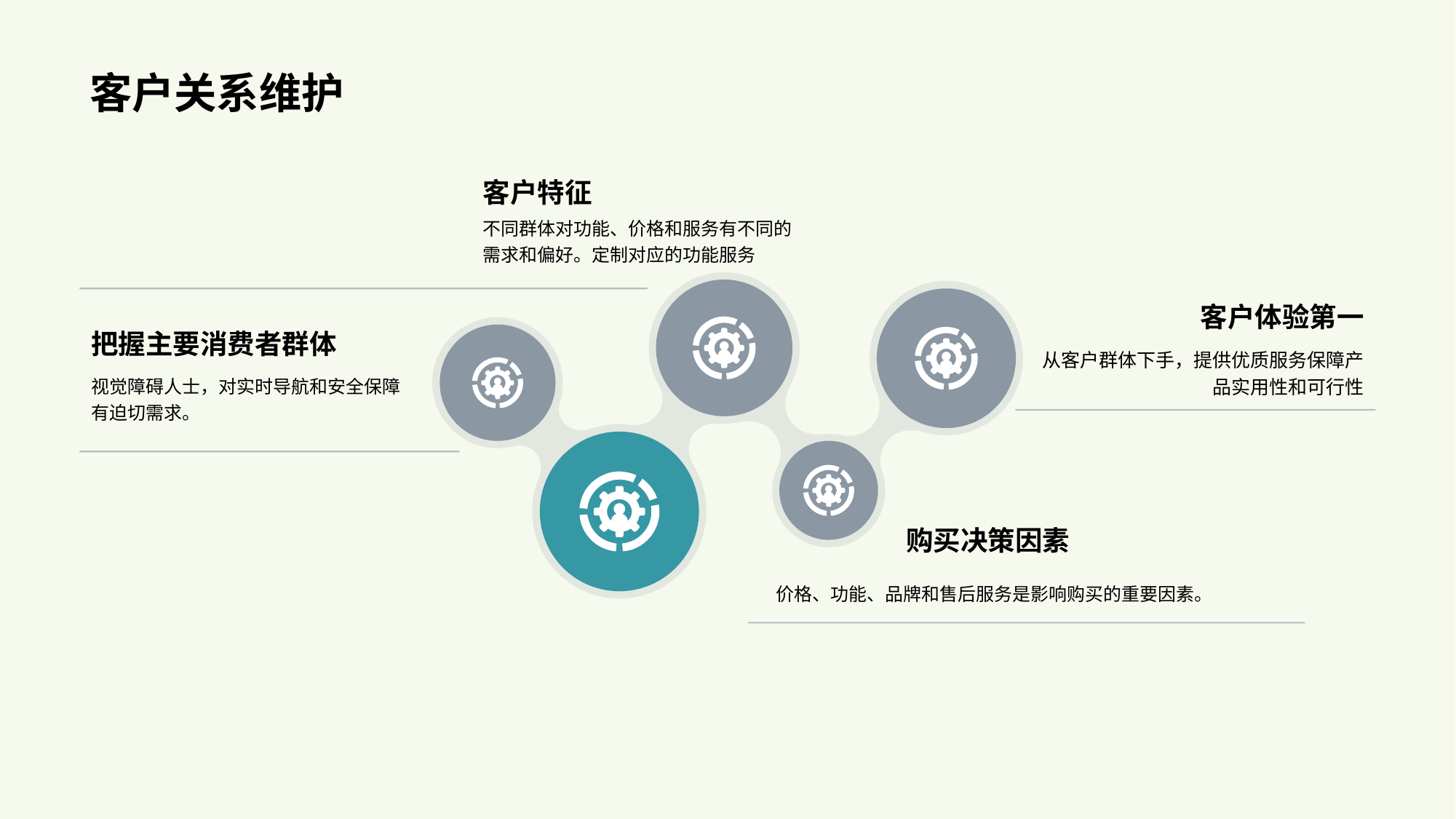

# 客户关系维护
客户特征
不同群体对功能、价格和服务有不同的需求和偏好。定制对应的功能服务

客户体验第一

从客户群体下手，提供优质服务保障产品实用性和可行性
把握主要消费者群体

视觉障碍人士，对实时导航和安全保障有迫切需求。

购买决策因素
价格、功能、品牌和售后服务是影响购买的重要因素。